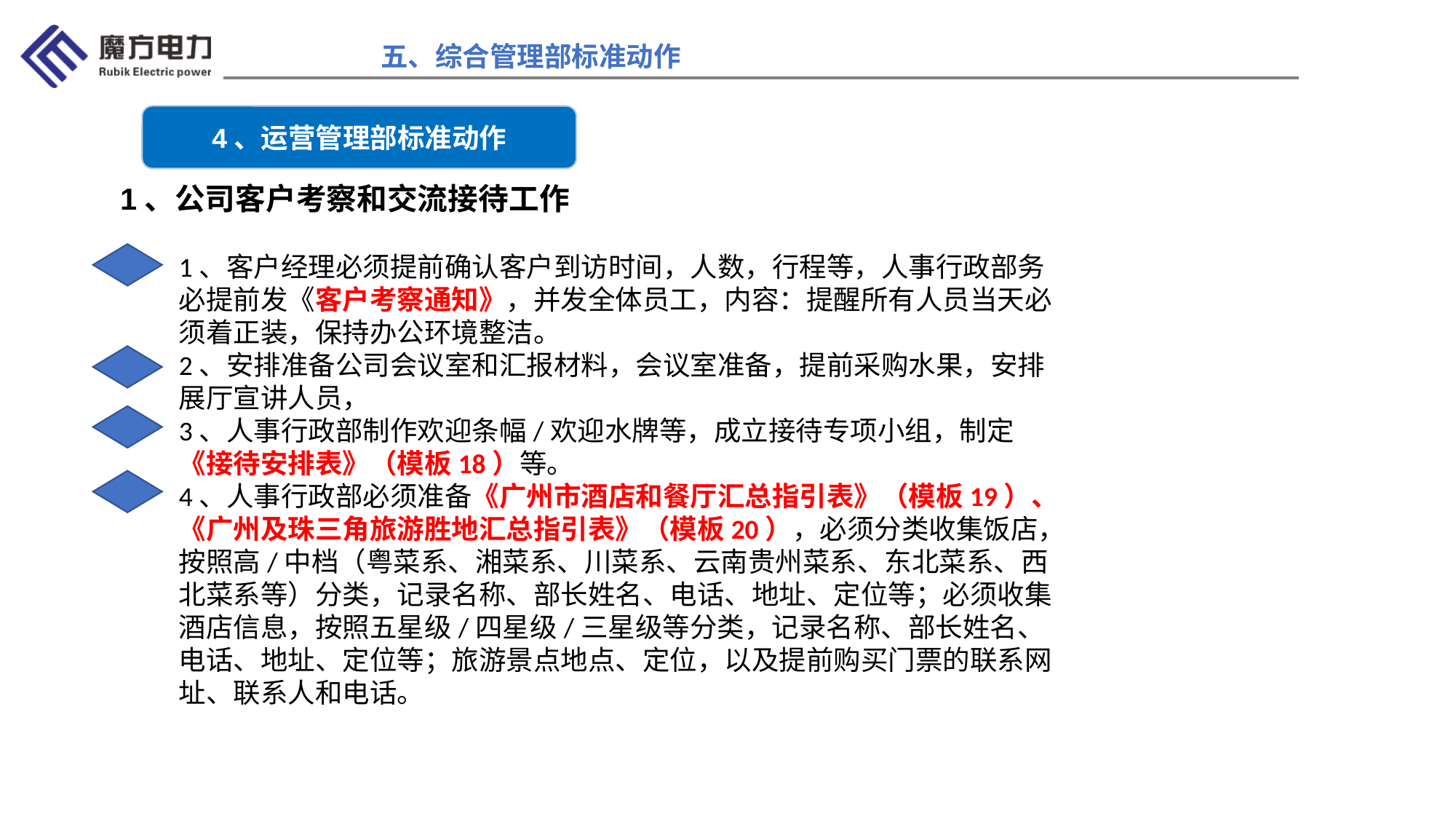

五、综合管理部标准动作
4、运营管理部标准动作
1、公司客户考察和交流接待工作

1、客户经理必须提前确认客户到访时间，人数，行程等，人事行政部务必提前发《客户考察通知》，并发全体员工，内容：提醒所有人员当天必须着正装，保持办公环境整洁。
2、安排准备公司会议室和汇报材料，会议室准备，提前采购水果，安排展厅宣讲人员，
3、人事行政部制作欢迎条幅/欢迎水牌等，成立接待专项小组，制定《接待安排表》（模板18）等。
4、人事行政部必须准备《广州市酒店和餐厅汇总指引表》（模板19）、《广州及珠三角旅游胜地汇总指引表》（模板20），必须分类收集饭店，按照高/中档（粤菜系、湘菜系、川菜系、云南贵州菜系、东北菜系、西北菜系等）分类，记录名称、部长姓名、电话、地址、定位等；必须收集酒店信息，按照五星级/四星级/三星级等分类，记录名称、部长姓名、电话、地址、定位等；旅游景点地点、定位，以及提前购买门票的联系网址、联系人和电话。